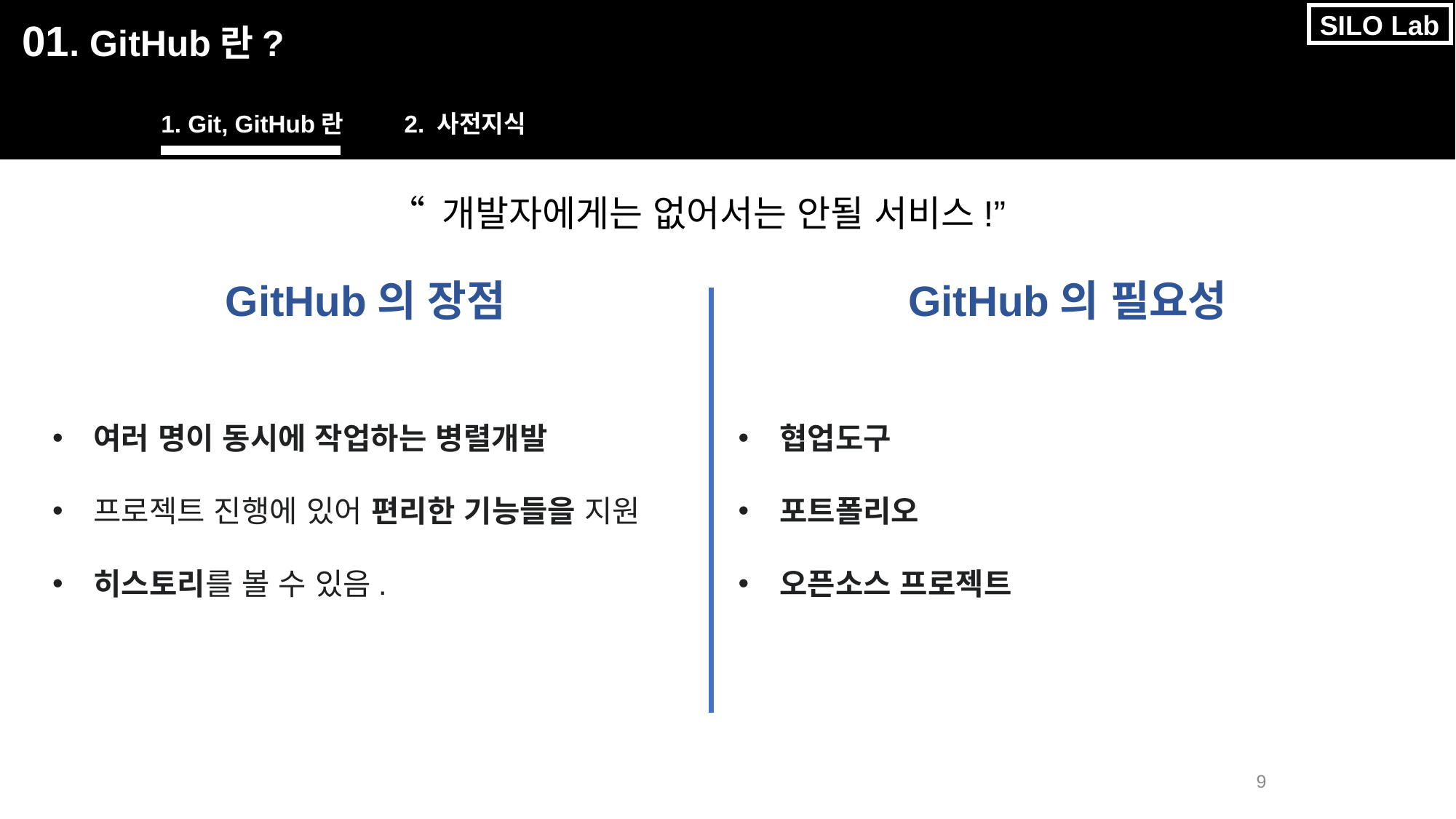

SILO Lab
01. GitHub란?
1. Git, GitHub란
2. 사전지식
“ 개발자에게는 없어서는 안될 서비스!”
GitHub의 장점
GitHub의 필요성
여러 명이 동시에 작업하는 병렬개발
프로젝트 진행에 있어 편리한 기능들을 지원
히스토리를 볼 수 있음.
협업도구
포트폴리오
오픈소스 프로젝트
9